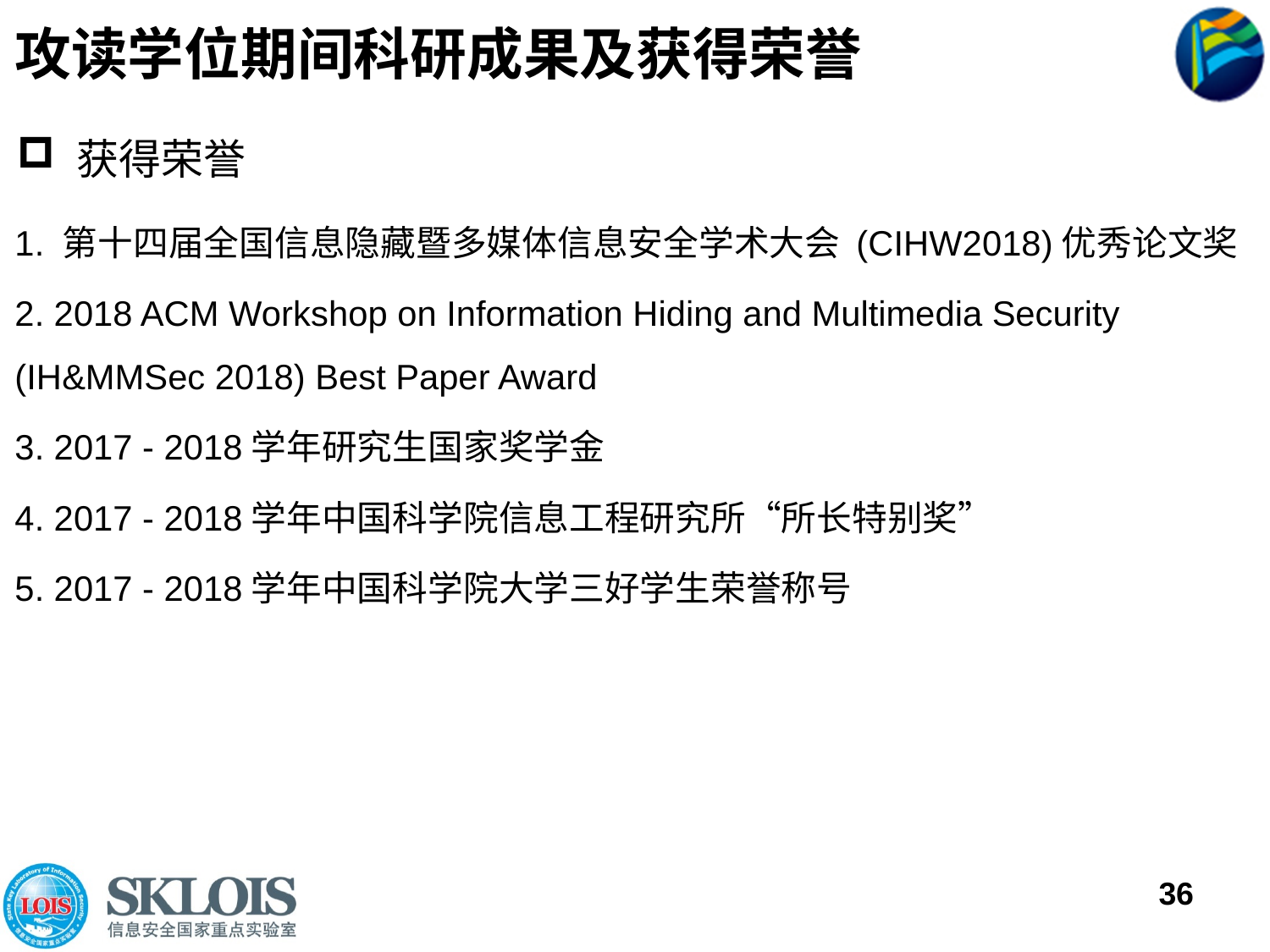

# 攻读学位期间科研成果及获得荣誉
 获得荣誉
1. 第十四届全国信息隐藏暨多媒体信息安全学术大会 (CIHW2018)优秀论文奖
2. 2018 ACM Workshop on Information Hiding and Multimedia Security (IH&MMSec 2018) Best Paper Award
3. 2017 - 2018学年研究生国家奖学金
4. 2017 - 2018学年中国科学院信息工程研究所“所长特别奖”
5. 2017 - 2018学年中国科学院大学三好学生荣誉称号

36